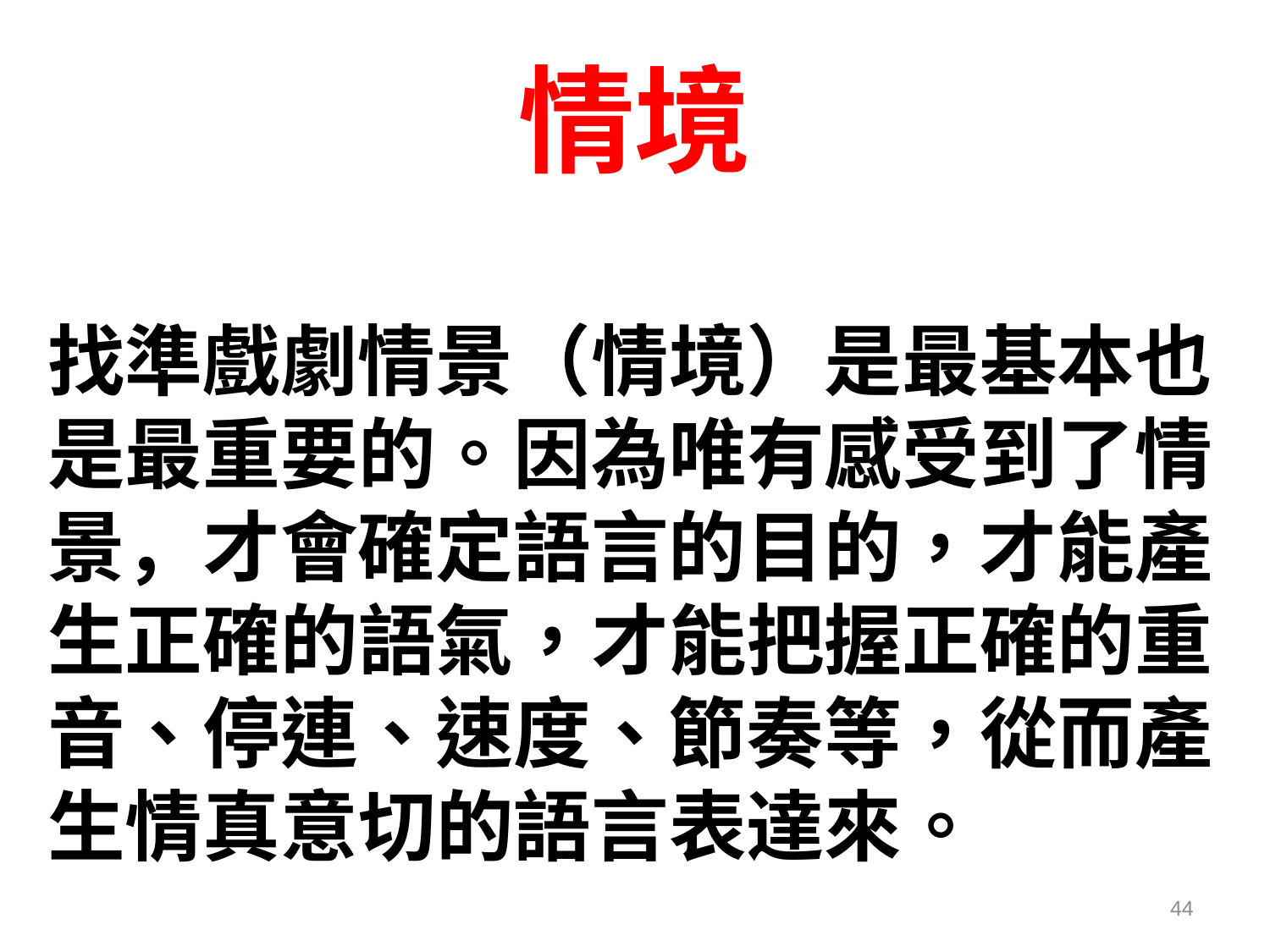

# 情境
找準戲劇情景（情境）是最基本也是最重要的。因為唯有感受到了情景，才會確定語言的目的，才能產生正確的語氣，才能把握正確的重音、停連、速度、節奏等，從而產生情真意切的語言表達來。
44